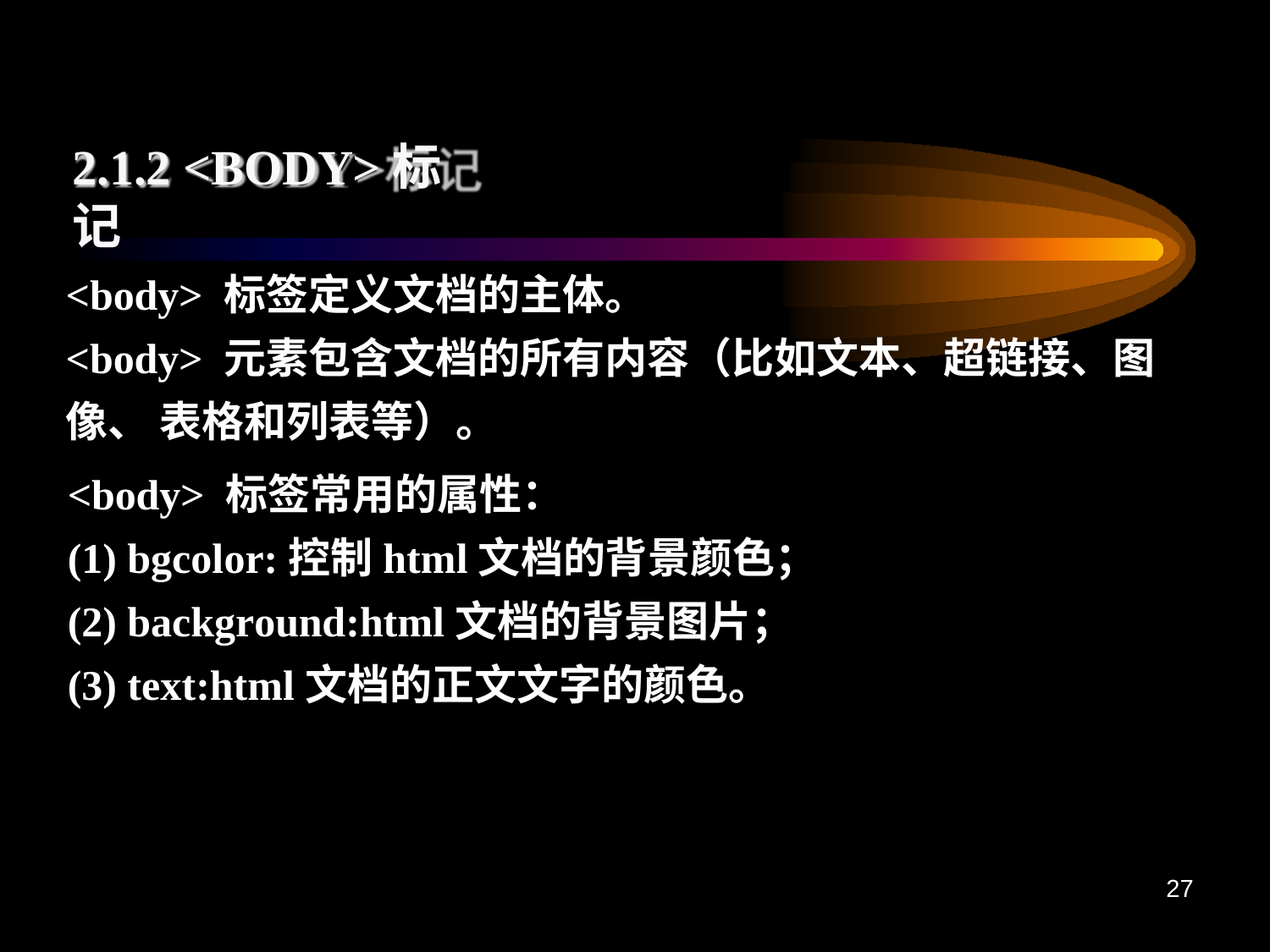

# 2.1.2 <BODY>标记

<body> 标签定义文档的主体。
<body> 元素包含文档的所有内容（比如文本、超链接、图像、 表格和列表等）。
<body> 标签常用的属性：
bgcolor:控制html文档的背景颜色；
background:html文档的背景图片；
text:html文档的正文文字的颜色。

27